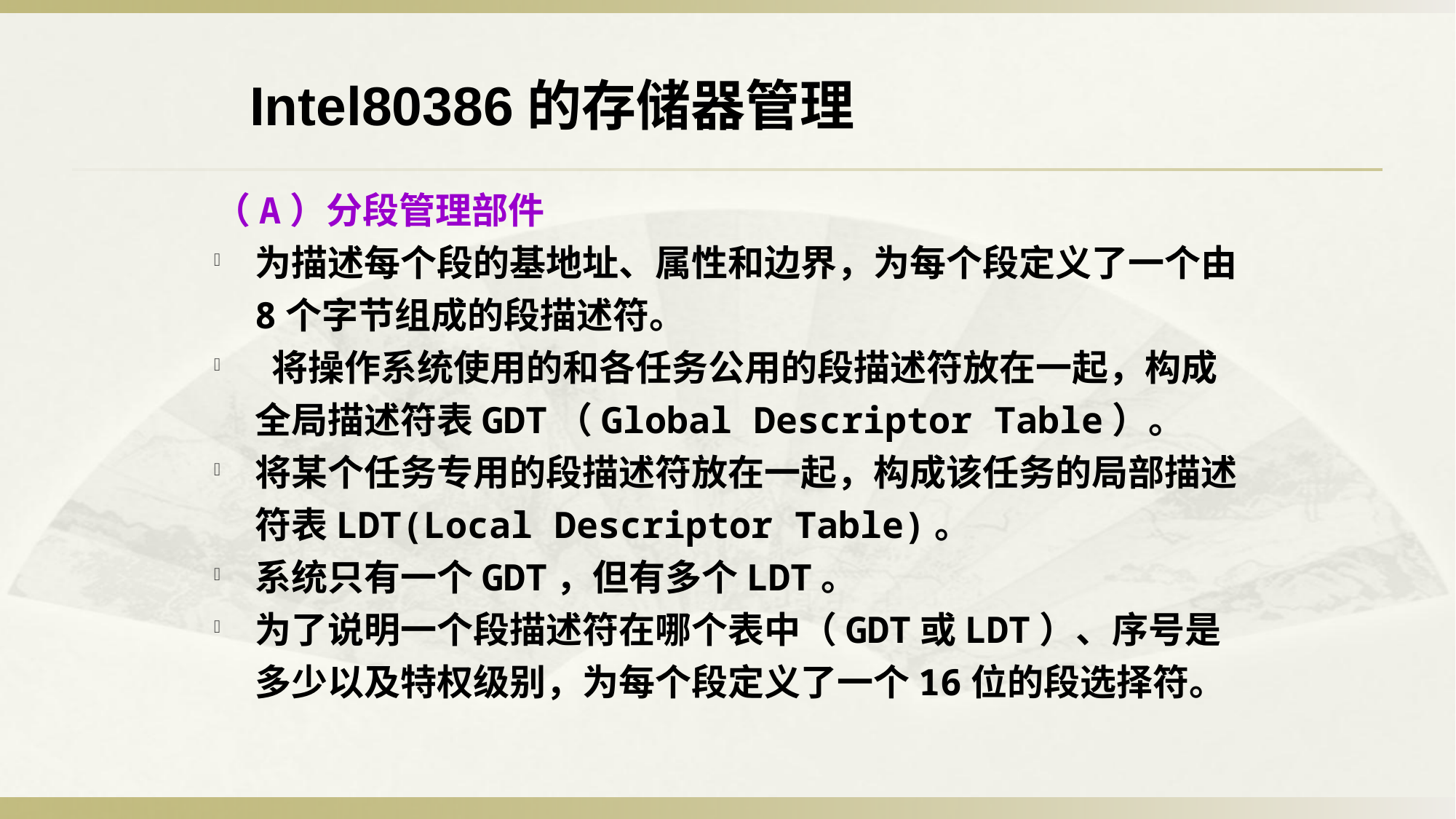

Intel80386的存储器管理
（A）分段管理部件
为描述每个段的基地址、属性和边界，为每个段定义了一个由8个字节组成的段描述符。
 将操作系统使用的和各任务公用的段描述符放在一起，构成全局描述符表GDT（Global Descriptor Table）。
将某个任务专用的段描述符放在一起，构成该任务的局部描述符表LDT(Local Descriptor Table)。
系统只有一个GDT，但有多个LDT。
为了说明一个段描述符在哪个表中（GDT或LDT）、序号是多少以及特权级别，为每个段定义了一个16位的段选择符。